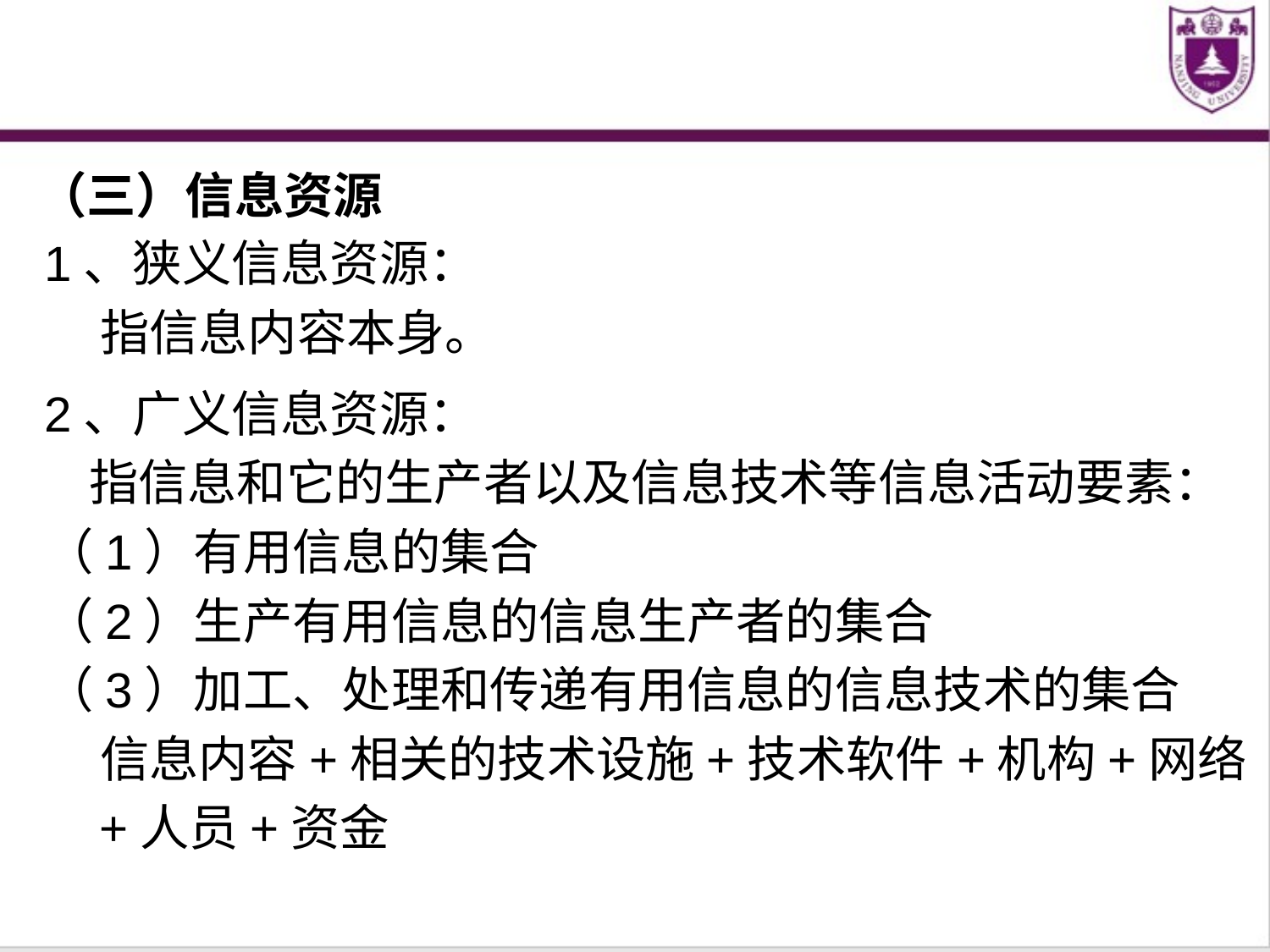

（三）信息资源
1、狭义信息资源：
    指信息内容本身。

2、广义信息资源：
   指信息和它的生产者以及信息技术等信息活动要素：
（1）有用信息的集合
（2）生产有用信息的信息生产者的集合
（3）加工、处理和传递有用信息的信息技术的集合
    信息内容+相关的技术设施+技术软件+机构+网络
    +人员+资金